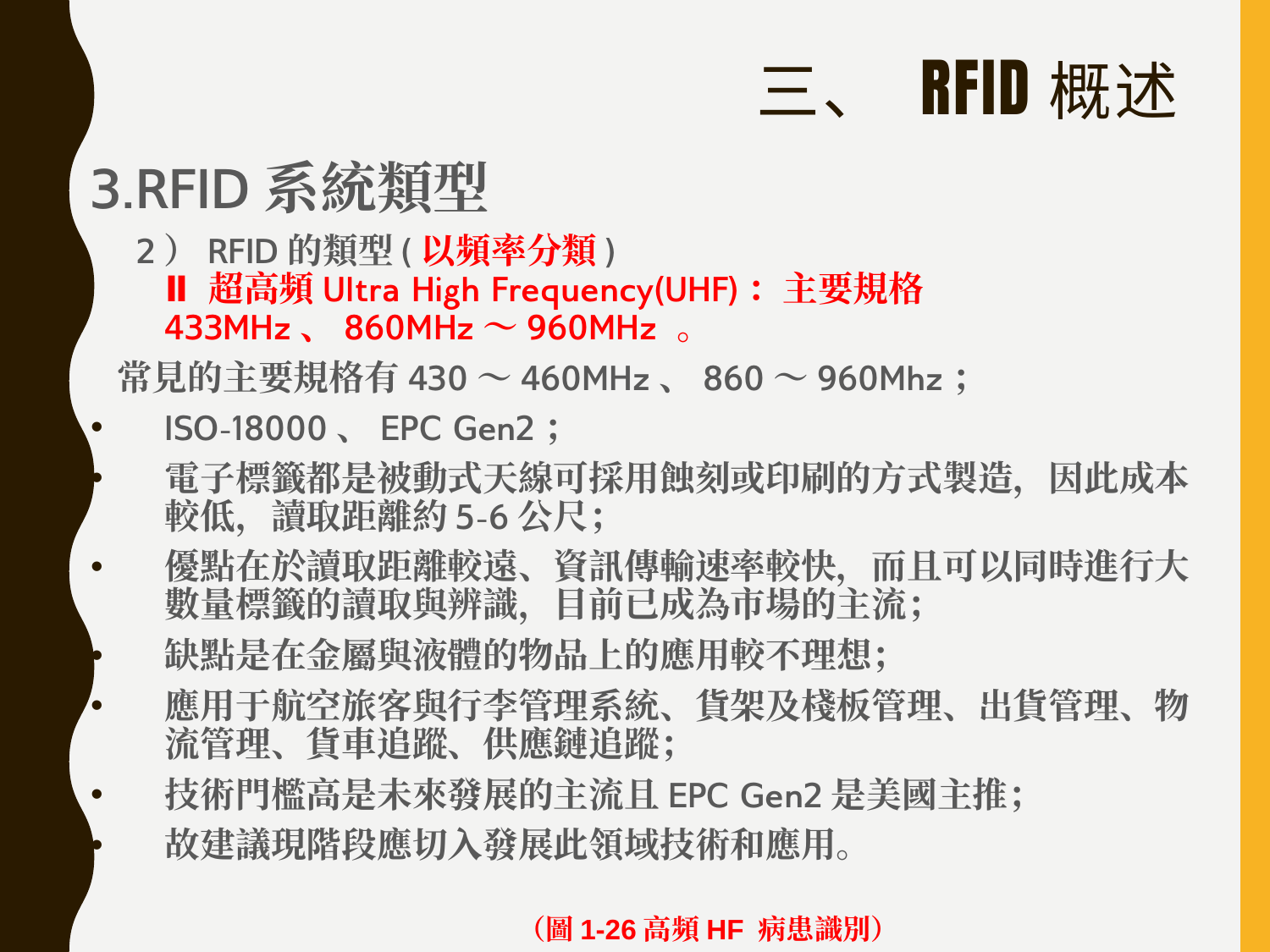

# 三、 RFID概述
3.RFID系統類型
    2）RFID的類型(以頻率分類)
Ⅱ超高頻Ultra High Frequency(UHF)：主要規格433MHz、860MHz～960MHz 。
  常見的主要規格有430～460MHz、860～960Mhz；
ISO-18000、EPC Gen2；
電子標籤都是被動式天線可採用蝕刻或印刷的方式製造，因此成本較低，讀取距離約5-6公尺；
優點在於讀取距離較遠、資訊傳輸速率較快，而且可以同時進行大數量標籤的讀取與辨識，目前已成為市場的主流；
缺點是在金屬與液體的物品上的應用較不理想；
應用于航空旅客與行李管理系統、貨架及棧板管理、出貨管理、物流管理、貨車追蹤、供應鏈追蹤；
技術門檻高是未來發展的主流且EPC Gen2是美國主推；
故建議現階段應切入發展此領域技術和應用。
（圖1-26高頻HF 病患識別）